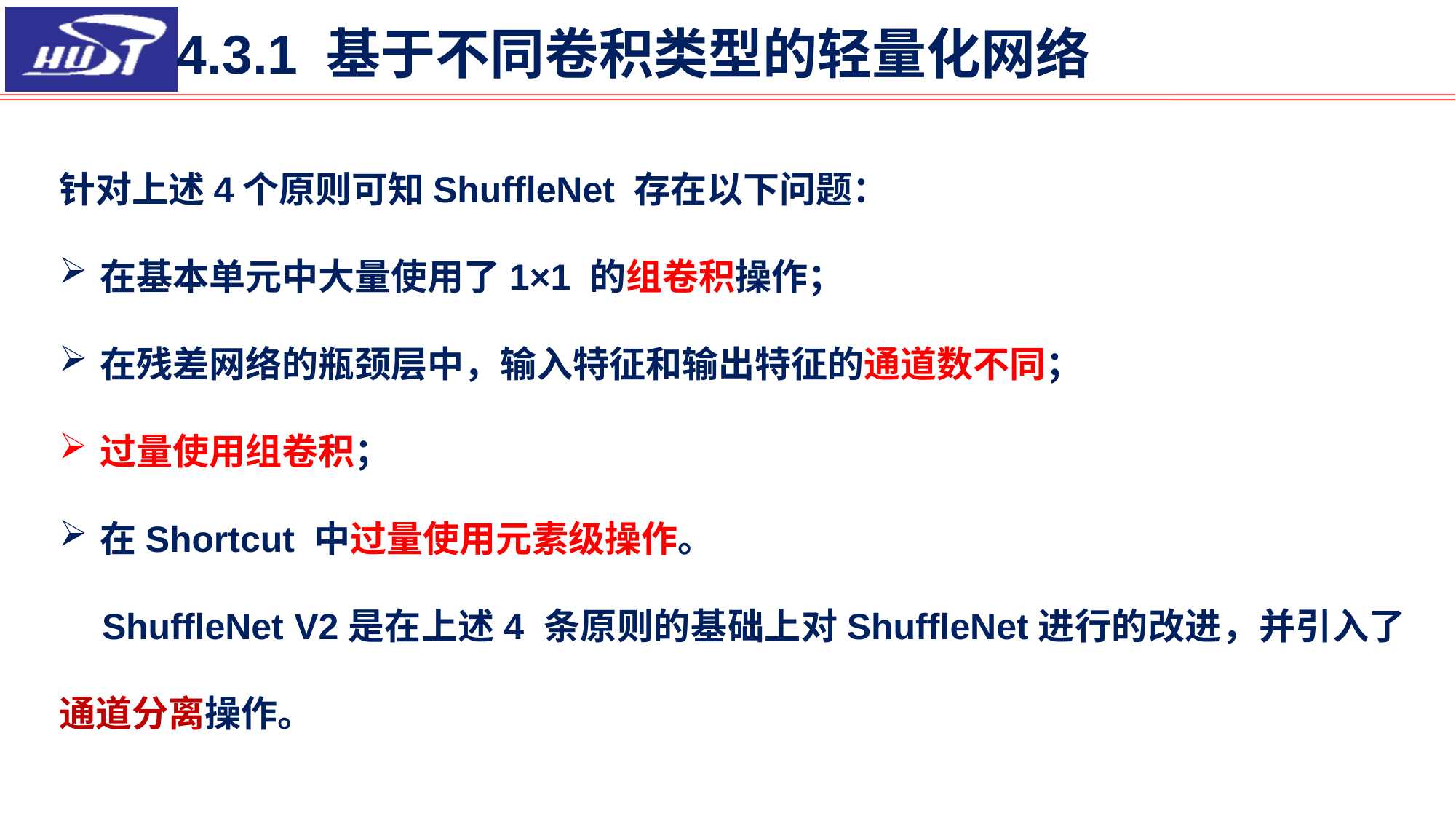

4.3.1 基于不同卷积类型的轻量化网络
针对上述4个原则可知ShuffleNet 存在以下问题：
在基本单元中大量使用了1×1 的组卷积操作；
在残差网络的瓶颈层中，输入特征和输出特征的通道数不同；
过量使用组卷积；
在Shortcut 中过量使用元素级操作。
    ShuffleNet V2是在上述4 条原则的基础上对ShuffleNet进行的改进，并引入了通道分离操作。